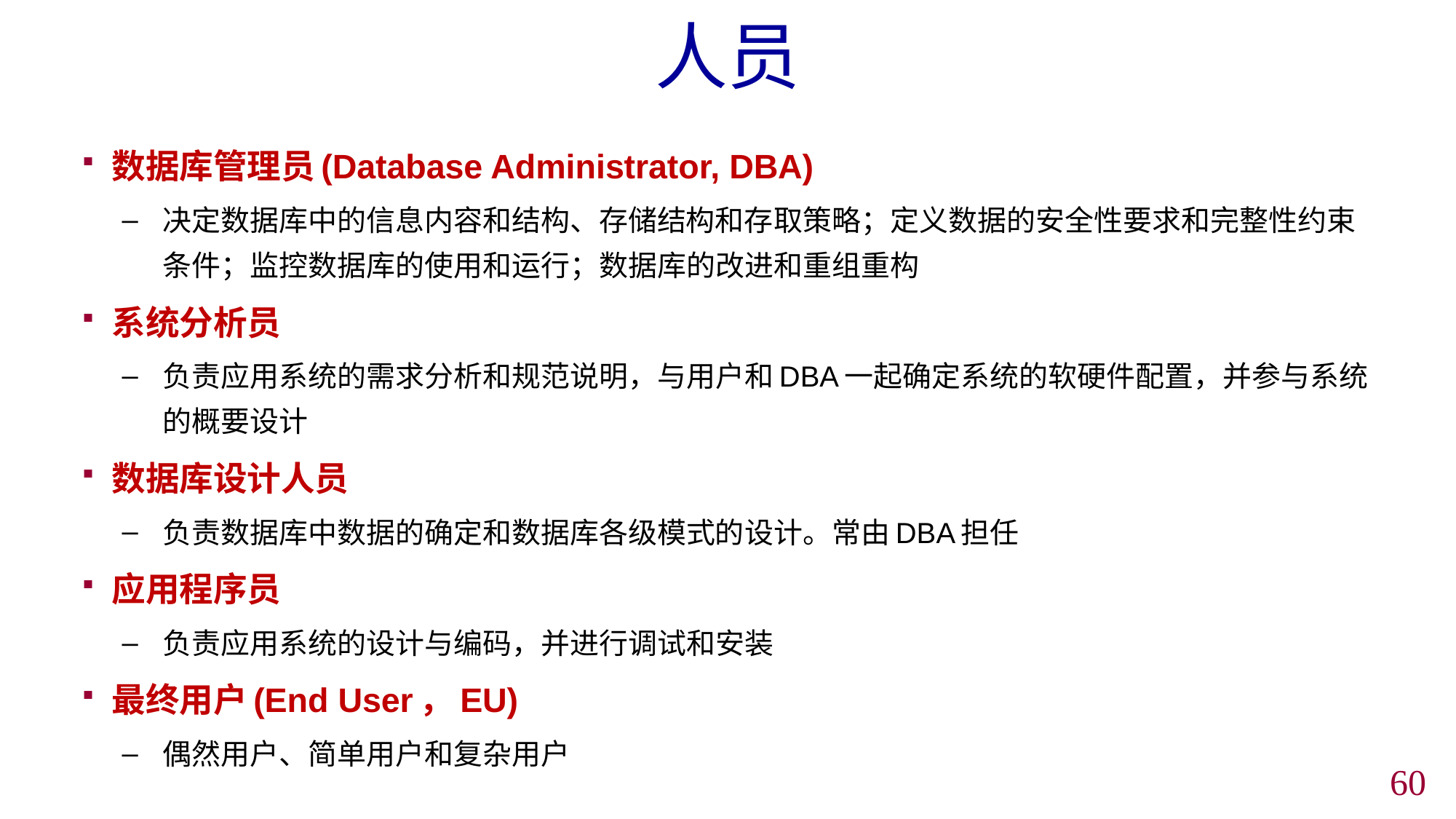

# 人员
数据库管理员(Database Administrator, DBA)
决定数据库中的信息内容和结构、存储结构和存取策略；定义数据的安全性要求和完整性约束条件；监控数据库的使用和运行；数据库的改进和重组重构
系统分析员
负责应用系统的需求分析和规范说明，与用户和DBA一起确定系统的软硬件配置，并参与系统的概要设计
数据库设计人员
负责数据库中数据的确定和数据库各级模式的设计。常由DBA担任
应用程序员
负责应用系统的设计与编码，并进行调试和安装
最终用户(End User，EU)
偶然用户、简单用户和复杂用户
60